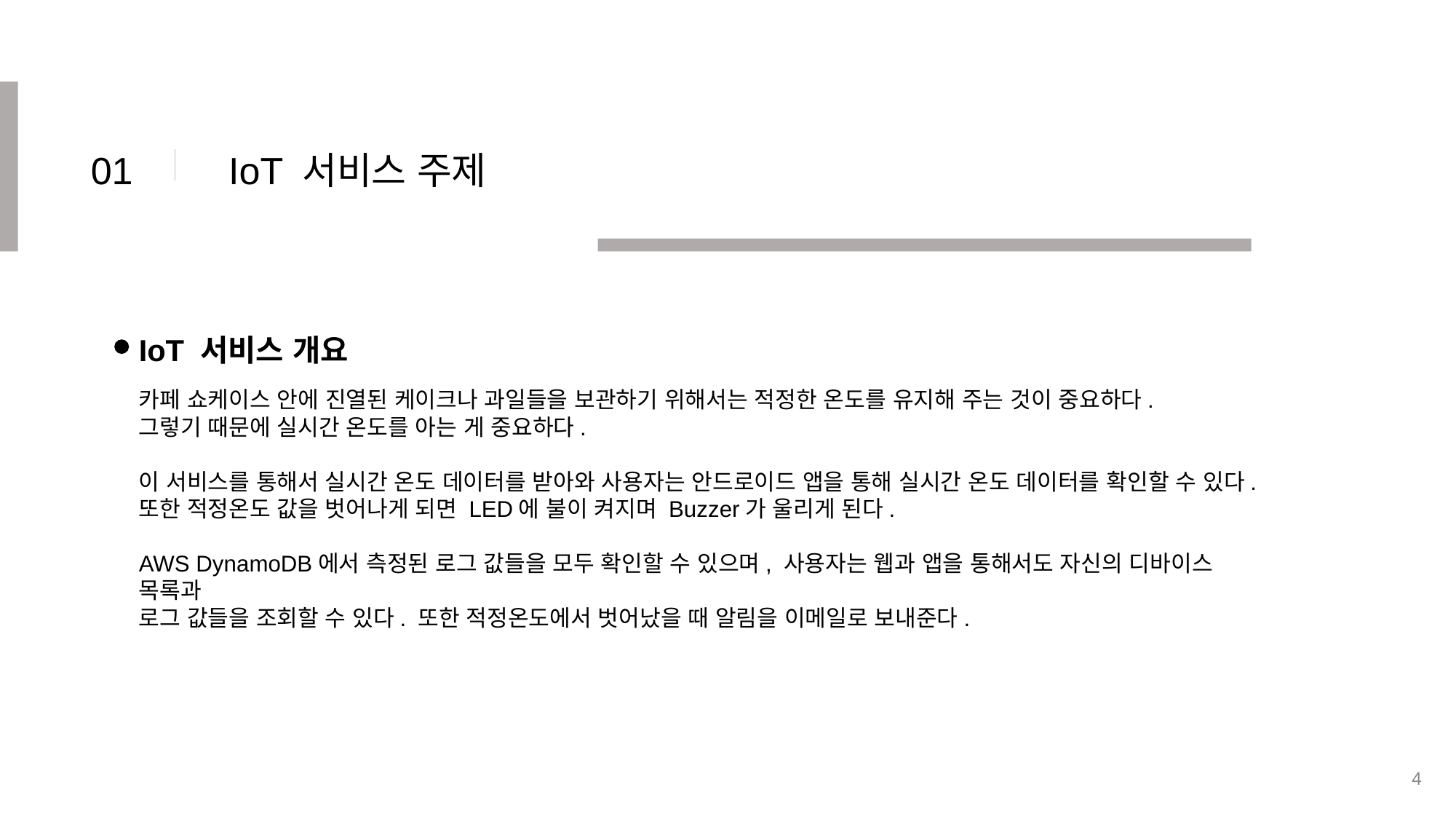

01
IoT 서비스 주제

IoT 서비스 개요

카페 쇼케이스 안에 진열된 케이크나 과일들을 보관하기 위해서는 적정한 온도를 유지해 주는 것이 중요하다.
그렇기 때문에 실시간 온도를 아는 게 중요하다.
이 서비스를 통해서 실시간 온도 데이터를 받아와 사용자는 안드로이드 앱을 통해 실시간 온도 데이터를 확인할 수 있다.
또한 적정온도 값을 벗어나게 되면 LED에 불이 켜지며 Buzzer가 울리게 된다.
AWS DynamoDB에서 측정된 로그 값들을 모두 확인할 수 있으며, 사용자는 웹과 앱을 통해서도 자신의 디바이스 목록과
로그 값들을 조회할 수 있다. 또한 적정온도에서 벗어났을 때 알림을 이메일로 보내준다.

4